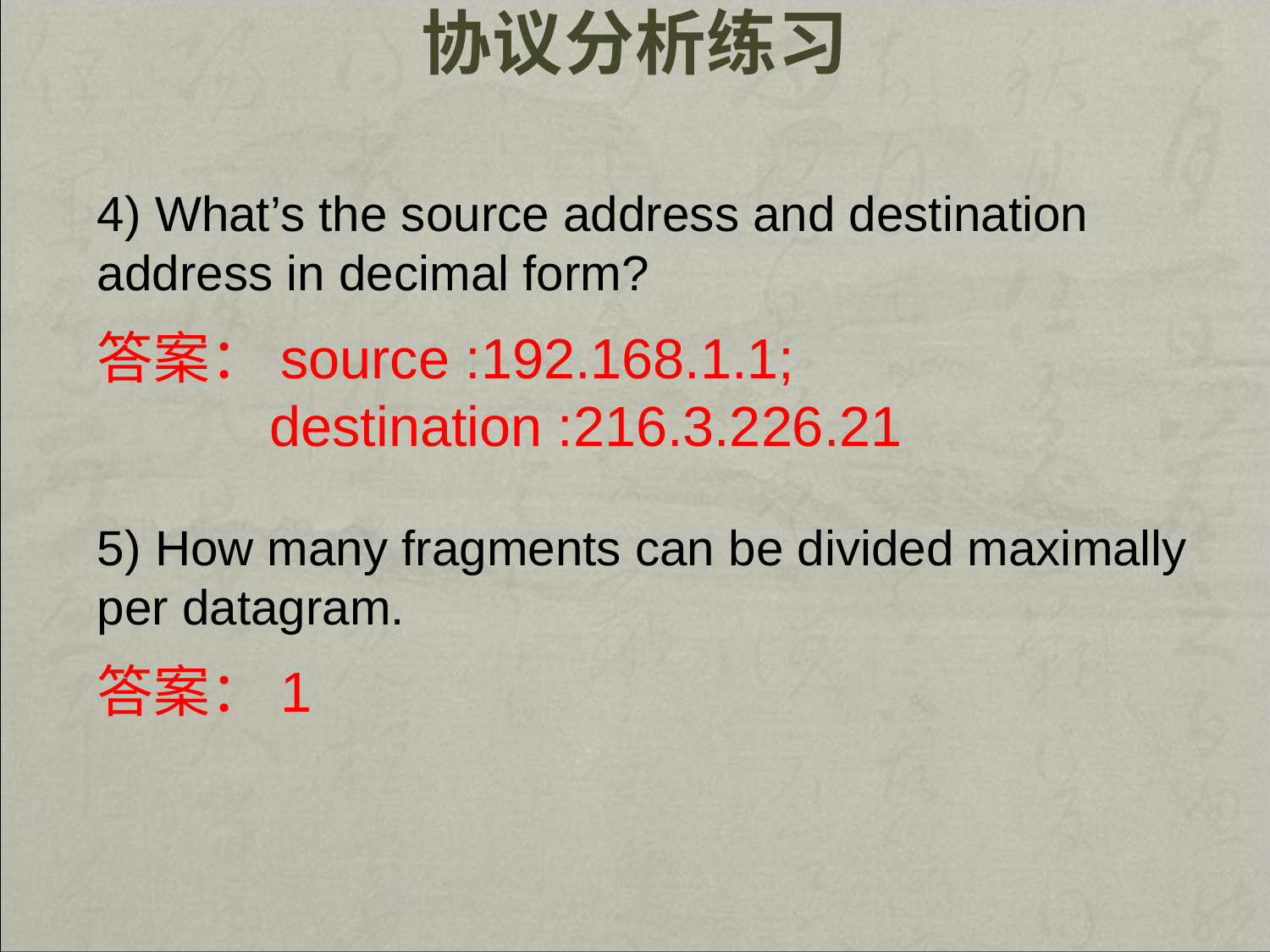

# 协议分析练习
4) What’s the source address and destination address in decimal form?
答案：source :192.168.1.1;
           destination :216.3.226.21

5) How many fragments can be divided maximally per datagram.
答案：1
104